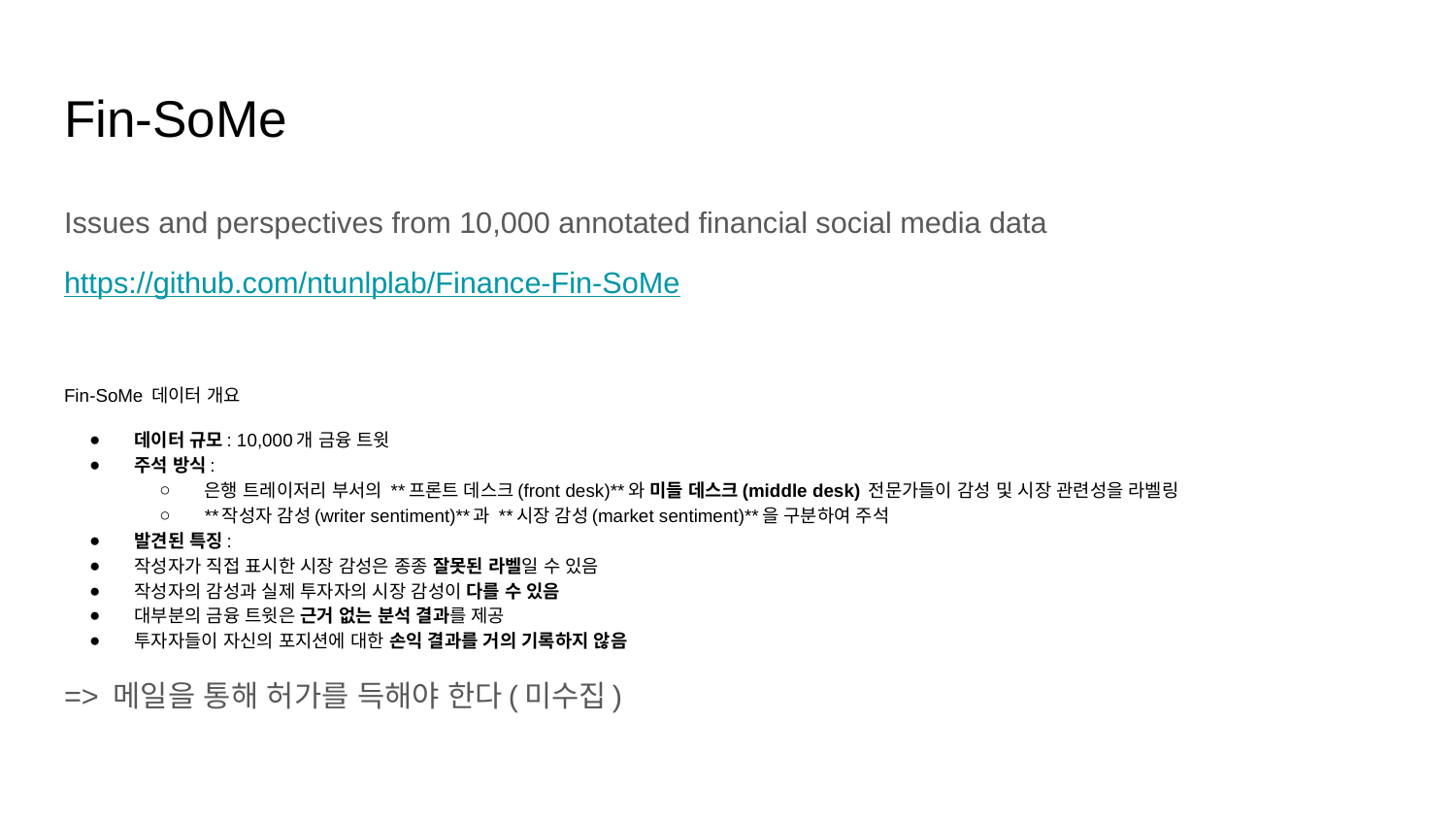

# Fin-SoMe
Issues and perspectives from 10,000 annotated financial social media data
https://github.com/ntunlplab/Finance-Fin-SoMe

Fin-SoMe 데이터 개요
데이터 규모: 10,000개 금융 트윗
주석 방식:
은행 트레이저리 부서의 **프론트 데스크(front desk)**와 미들 데스크(middle desk) 전문가들이 감성 및 시장 관련성을 라벨링
**작성자 감성(writer sentiment)**과 **시장 감성(market sentiment)**을 구분하여 주석
발견된 특징:
작성자가 직접 표시한 시장 감성은 종종 잘못된 라벨일 수 있음
작성자의 감성과 실제 투자자의 시장 감성이 다를 수 있음
대부분의 금융 트윗은 근거 없는 분석 결과를 제공
투자자들이 자신의 포지션에 대한 손익 결과를 거의 기록하지 않음
=> 메일을 통해 허가를 득해야 한다(미수집)